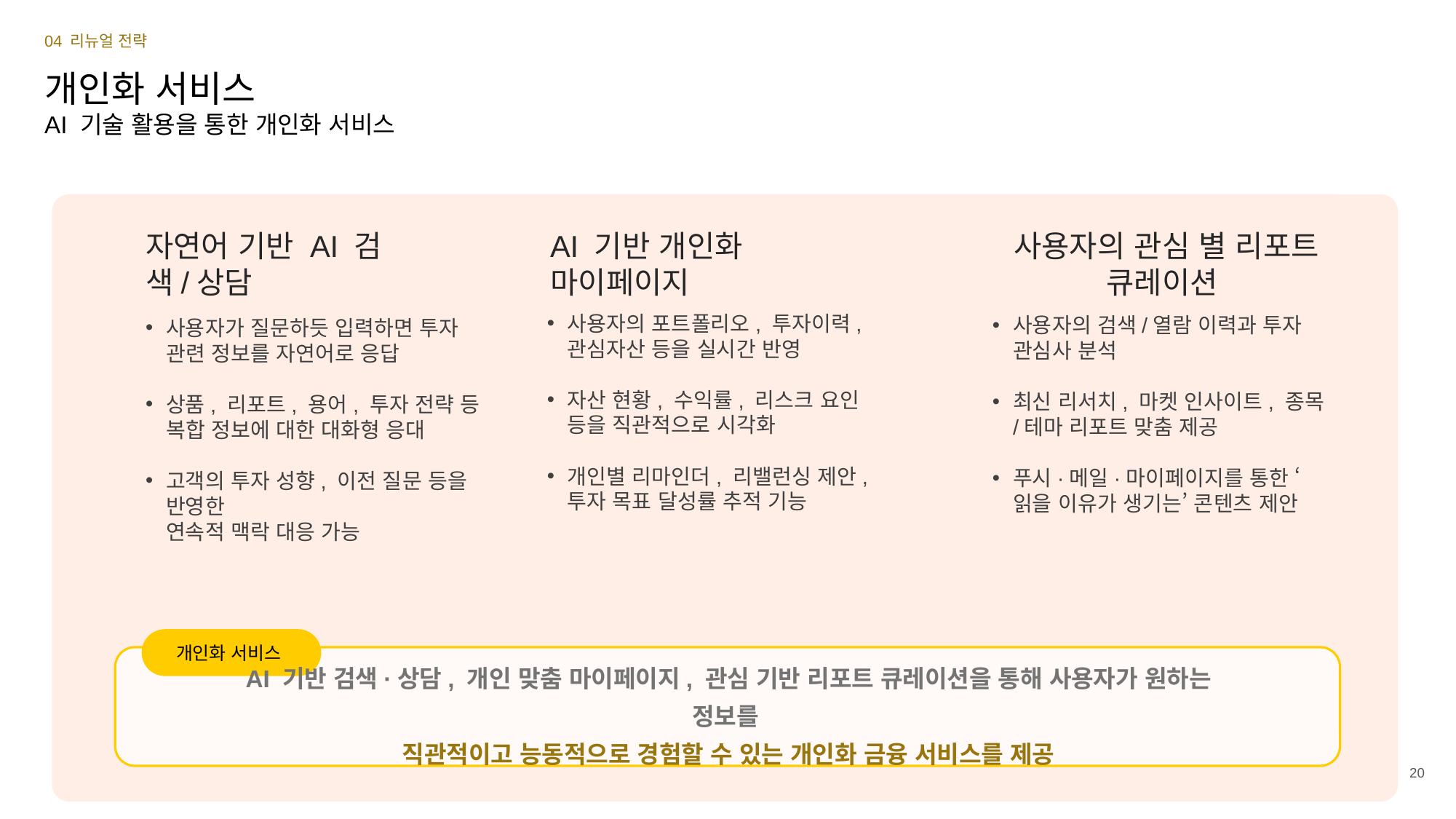

04 리뉴얼 전략
개인화 서비스
AI 기술 활용을 통한 개인화 서비스

자연어 기반 AI 검색/상담
AI 기반 개인화 마이페이지
사용자의 관심 별 리포트 큐레이션
사용자의 포트폴리오, 투자이력, 관심자산 등을 실시간 반영

자산 현황, 수익률, 리스크 요인 등을 직관적으로 시각화

개인별 리마인더, 리밸런싱 제안, 투자 목표 달성률 추적 기능
사용자의 검색/열람 이력과 투자 관심사 분석

최신 리서치, 마켓 인사이트, 종목/테마 리포트 맞춤 제공

푸시·메일·마이페이지를 통한 ‘읽을 이유가 생기는’ 콘텐츠 제안
사용자가 질문하듯 입력하면 투자
관련 정보를 자연어로 응답

상품, 리포트, 용어, 투자 전략 등
복합 정보에 대한 대화형 응대

고객의 투자 성향, 이전 질문 등을 반영한
연속적 맥락 대응 가능
개인화 서비스

AI 기반 검색·상담, 개인 맞춤 마이페이지, 관심 기반 리포트 큐레이션을 통해 사용자가 원하는 정보를
직관적이고 능동적으로 경험할 수 있는 개인화 금융 서비스를 제공
20